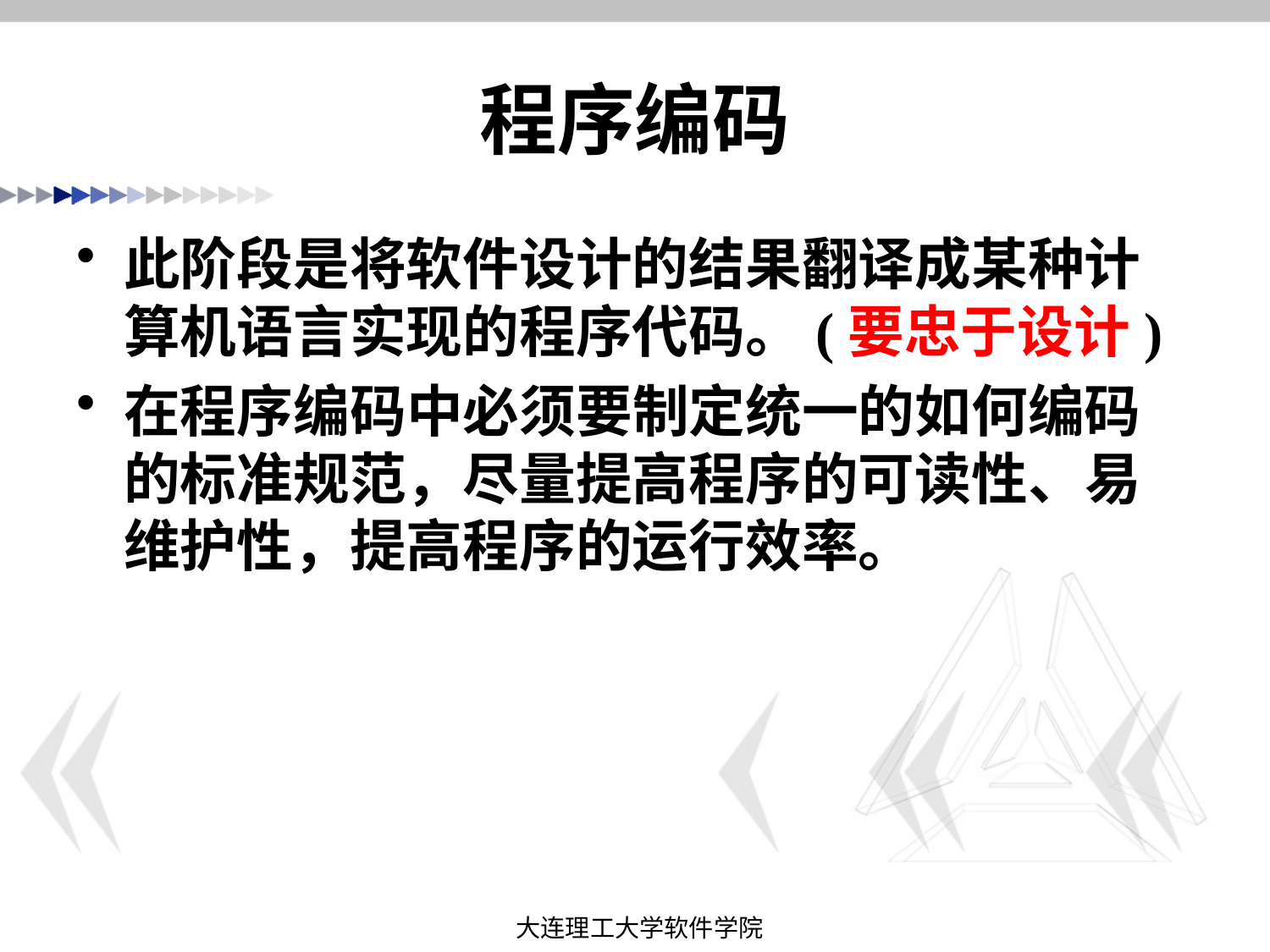

# 程序编码
此阶段是将软件设计的结果翻译成某种计算机语言实现的程序代码。(要忠于设计)
在程序编码中必须要制定统一的如何编码的标准规范，尽量提高程序的可读性、易维护性，提高程序的运行效率。

大连理工大学软件学院
9